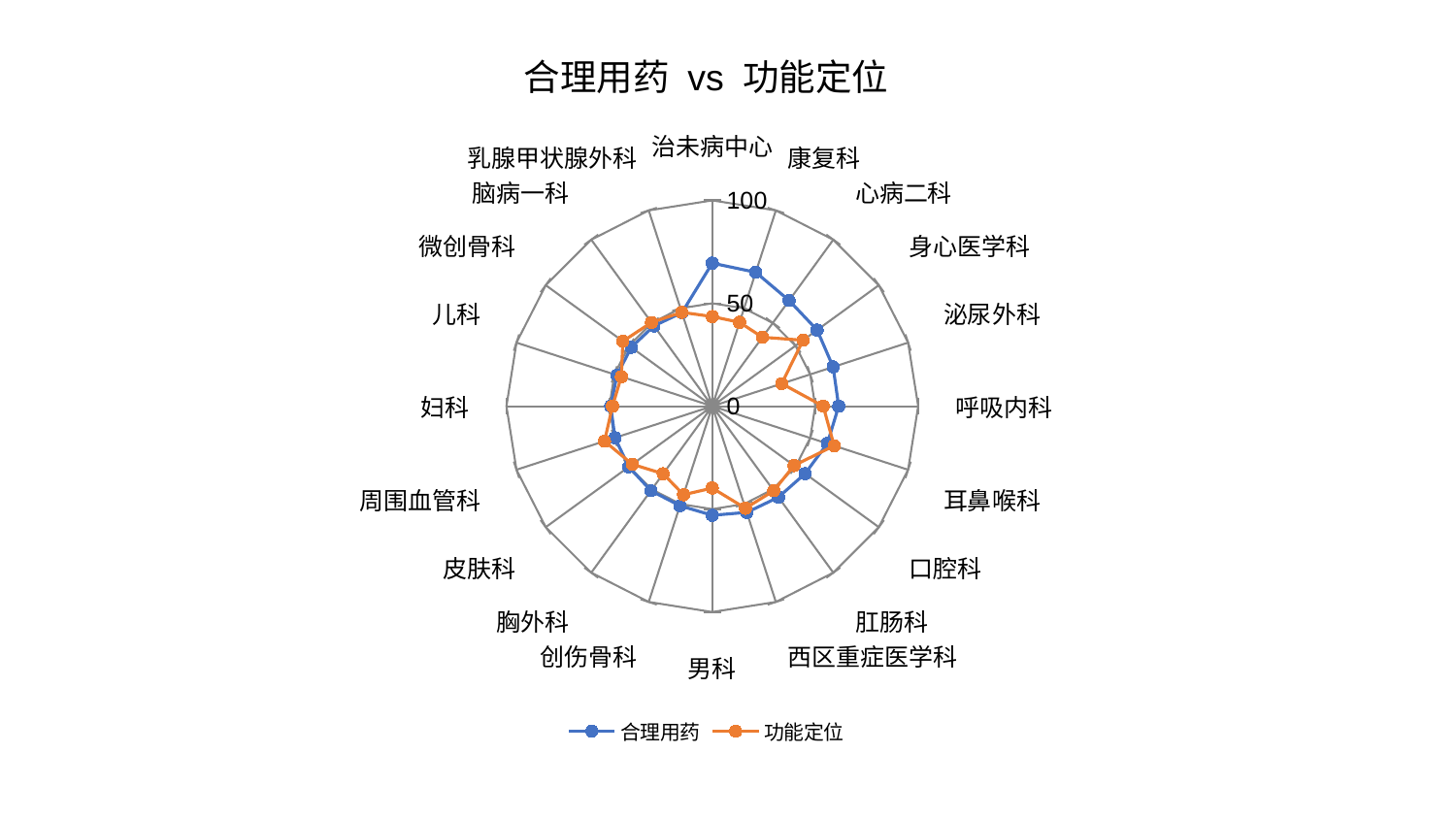

### Chart: 合理用药 vs 功能定位

| Category | 合理用药 | 功能定位 |
|---|---|---|
| 治未病中心 | 69.50929557389925 | 43.565481753819356 |
| 康复科 | 68.38910101372933 | 42.869691404503335 |
| 心病二科 | 63.4695718133193 | 41.42565339974626 |
| 身心医学科 | 62.963290979635175 | 54.523077545726984 |
| 泌尿外科 | 61.71528149438109 | 35.46483171387057 |
| 呼吸内科 | 61.39970882858723 | 53.87396998826642 |
| 耳鼻喉科 | 58.75795048647131 | 62.24413627735147 |
| 口腔科 | 55.73648617177212 | 49.07369694709504 |
| 肛肠科 | 54.68843227880459 | 50.77662521010202 |
| 西区重症医学科 | 54.270716067520304 | 52.16233788359913 |
| 男科 | 53.02019325648605 | 39.784391077835316 |
| 创伤骨科 | 50.8481075274156 | 45.23491680671732 |
| 胸外科 | 50.76250412524564 | 40.59508551864724 |
| 皮肤科 | 50.151770119657535 | 48.03722699277236 |
| 周围血管科 | 49.70957348656059 | 55.043814217275845 |
| 妇科 | 49.341166689828285 | 48.48384695434626 |
| 儿科 | 48.69880441146866 | 46.46471482401633 |
| 微创骨科 | 48.6658954540803 | 53.7060457586954 |
| 脑病一科 | 48.22007182756105 | 50.28907128791475 |
| 乳腺甲状腺外科 | 47.80107325748791 | 47.948699860071756 |
52